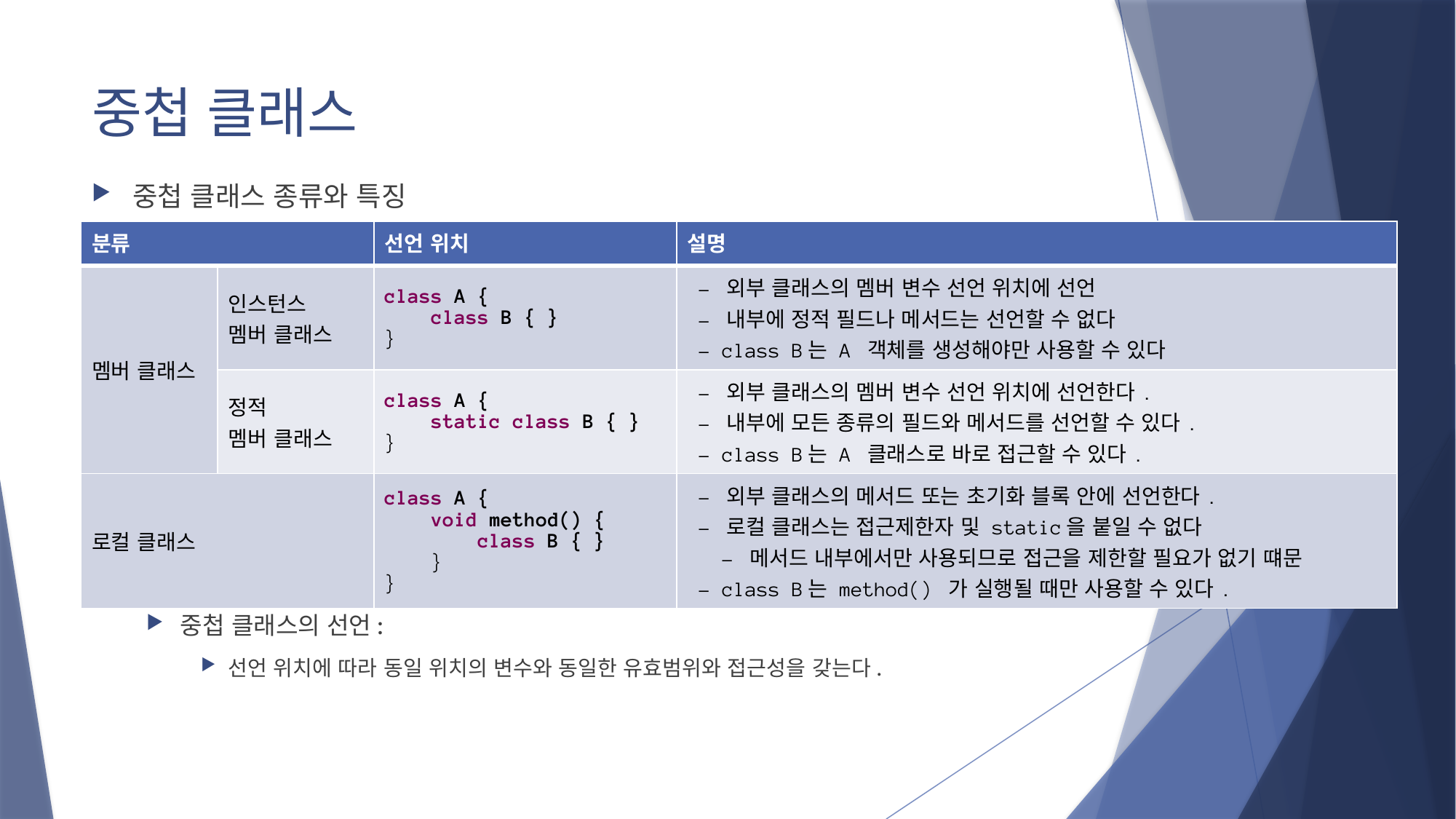

# 중첩 클래스
중첩 클래스 종류와 특징

중첩 클래스의 선언:
선언 위치에 따라 동일 위치의 변수와 동일한 유효범위와 접근성을 갖는다.

| 분류 |  | 선언 위치 | 설명 |
| --- | --- | --- | --- |
| 멤버 클래스 | 인스턴스 멤버 클래스 | class A { class B { } } | - 외부 클래스의 멤버 변수 선언 위치에 선언 - 내부에 정적 필드나 메서드는 선언할 수 없다 - class B는 A 객체를 생성해야만 사용할 수 있다 |
|  | 정적 멤버 클래스 | class A { static class B { } } | - 외부 클래스의 멤버 변수 선언 위치에 선언한다. - 내부에 모든 종류의 필드와 메서드를 선언할 수 있다. - class B는 A 클래스로 바로 접근할 수 있다. |
| 로컬 클래스 |  | class A { void method() { class B { } } } | - 외부 클래스의 메서드 또는 초기화 블록 안에 선언한다. - 로컬 클래스는 접근제한자 및 static을 붙일 수 없다 - 메서드 내부에서만 사용되므로 접근을 제한할 필요가 없기 떄문 - class B는 method() 가 실행될 때만 사용할 수 있다. |